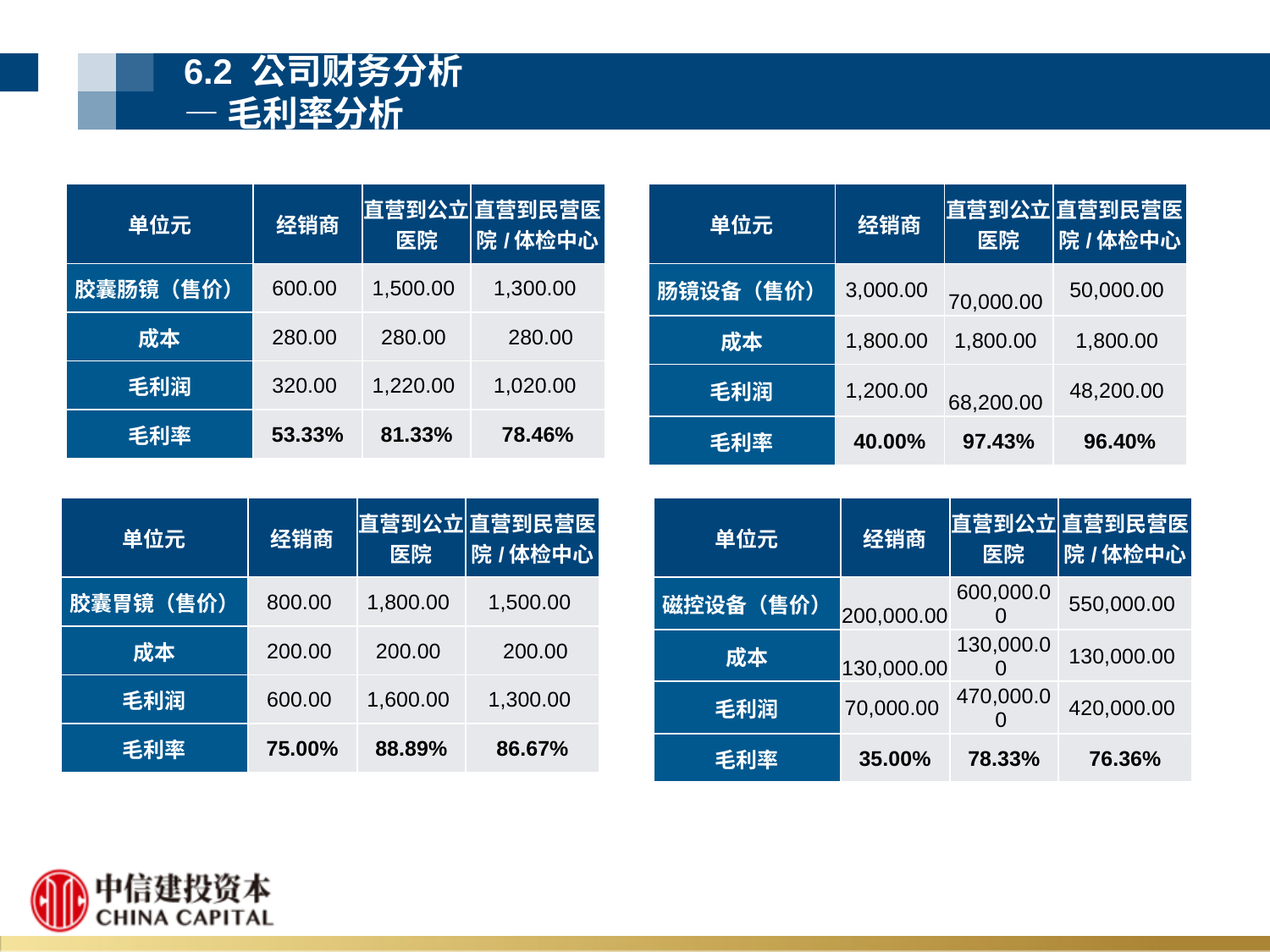

6.2 公司财务分析
—毛利率分析
| 单位元 | 经销商 | 直营到公立医院 | 直营到民营医院/体检中心 |
| --- | --- | --- | --- |
| 胶囊肠镜（售价） | 600.00 | 1,500.00 | 1,300.00 |
| 成本 | 280.00 | 280.00 | 280.00 |
| 毛利润 | 320.00 | 1,220.00 | 1,020.00 |
| 毛利率 | 53.33% | 81.33% | 78.46% |
| 单位元 | 经销商 | 直营到公立医院 | 直营到民营医院/体检中心 |
| --- | --- | --- | --- |
| 肠镜设备（售价） | 3,000.00 | 70,000.00 | 50,000.00 |
| 成本 | 1,800.00 | 1,800.00 | 1,800.00 |
| 毛利润 | 1,200.00 | 68,200.00 | 48,200.00 |
| 毛利率 | 40.00% | 97.43% | 96.40% |
| 单位元 | 经销商 | 直营到公立医院 | 直营到民营医院/体检中心 |
| --- | --- | --- | --- |
| 胶囊胃镜（售价） | 800.00 | 1,800.00 | 1,500.00 |
| 成本 | 200.00 | 200.00 | 200.00 |
| 毛利润 | 600.00 | 1,600.00 | 1,300.00 |
| 毛利率 | 75.00% | 88.89% | 86.67% |
| 单位元 | 经销商 | 直营到公立医院 | 直营到民营医院/体检中心 |
| --- | --- | --- | --- |
| 磁控设备（售价） | 200,000.00 | 600,000.00 | 550,000.00 |
| 成本 | 130,000.00 | 130,000.00 | 130,000.00 |
| 毛利润 | 70,000.00 | 470,000.00 | 420,000.00 |
| 毛利率 | 35.00% | 78.33% | 76.36% |